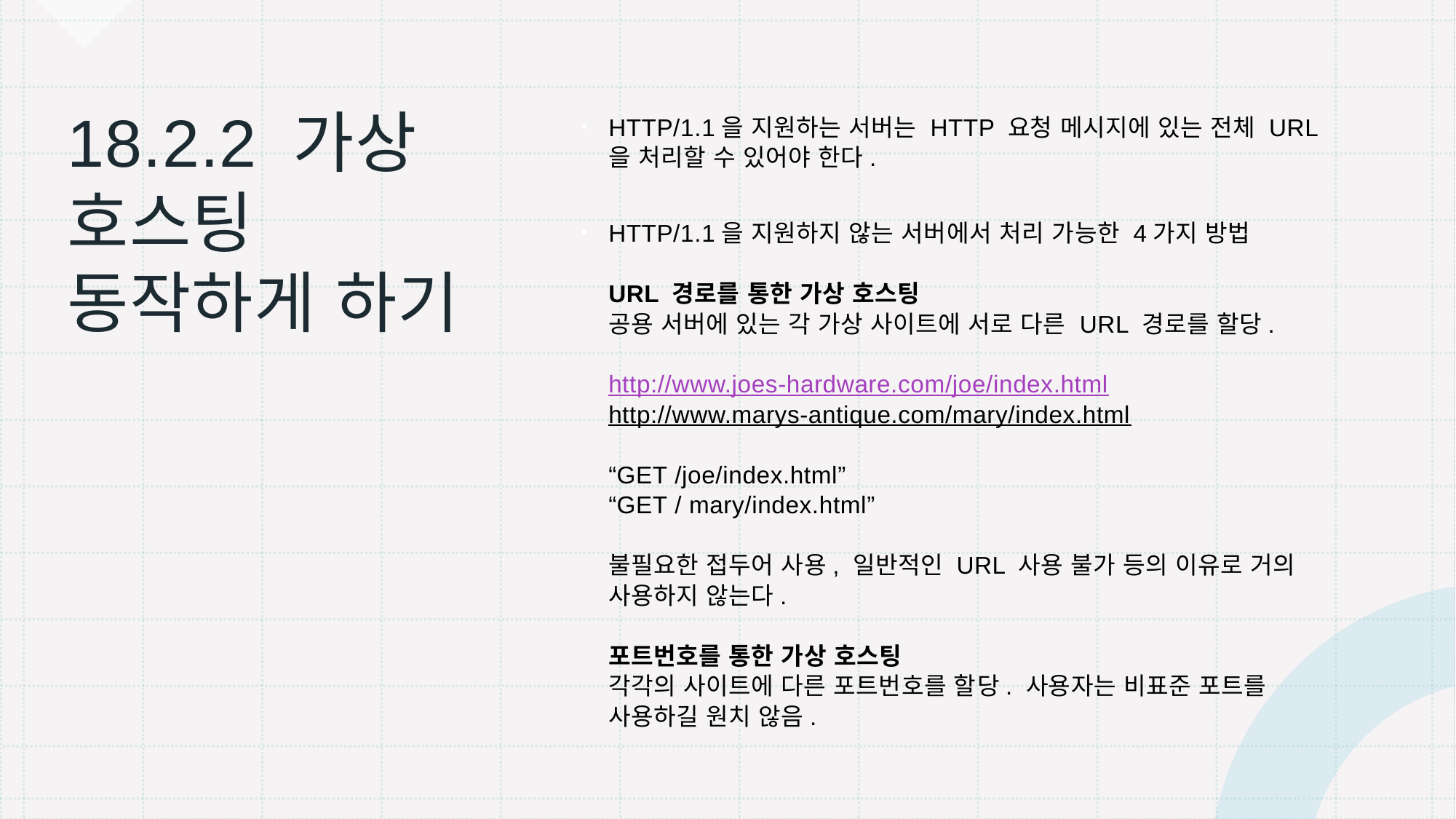

HTTP/1.1을 지원하는 서버는 HTTP 요청 메시지에 있는 전체 URL을 처리할 수 있어야 한다.

HTTP/1.1을 지원하지 않는 서버에서 처리 가능한 4가지 방법
URL 경로를 통한 가상 호스팅
공용 서버에 있는 각 가상 사이트에 서로 다른 URL 경로를 할당.
http://www.joes-hardware.com/joe/index.html
http://www.marys-antique.com/mary/index.html
“GET /joe/index.html”
“GET / mary/index.html”
불필요한 접두어 사용, 일반적인 URL 사용 불가 등의 이유로 거의 사용하지 않는다.
포트번호를 통한 가상 호스팅
각각의 사이트에 다른 포트번호를 할당. 사용자는 비표준 포트를 사용하길 원치 않음.
# 18.2.2 가상 호스팅 동작하게 하기